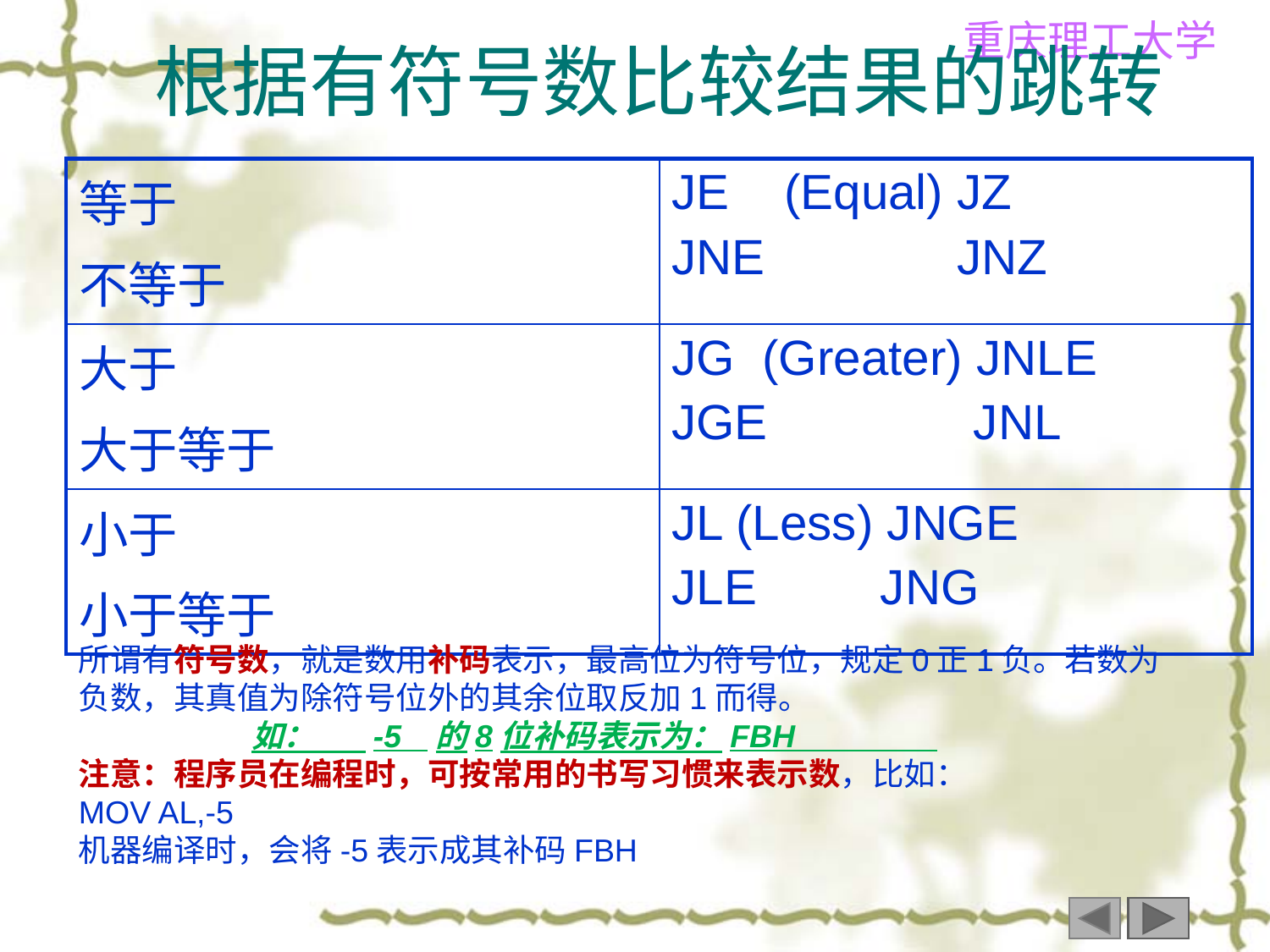

# 根据有符号数比较结果的跳转
| 等于 不等于 | JE (Equal) JZ JNE JNZ |
| --- | --- |
| 大于 大于等于 | JG (Greater) JNLE JGE JNL |
| 小于 小于等于 | JL (Less) JNGE JLE JNG |
所谓有符号数，就是数用补码表示，最高位为符号位，规定0正1负。若数为负数，其真值为除符号位外的其余位取反加1而得。
                       如：       -5   的8位补码表示为：FBH
注意：程序员在编程时，可按常用的书写习惯来表示数，比如：
MOV AL,-5
机器编译时，会将-5表示成其补码FBH